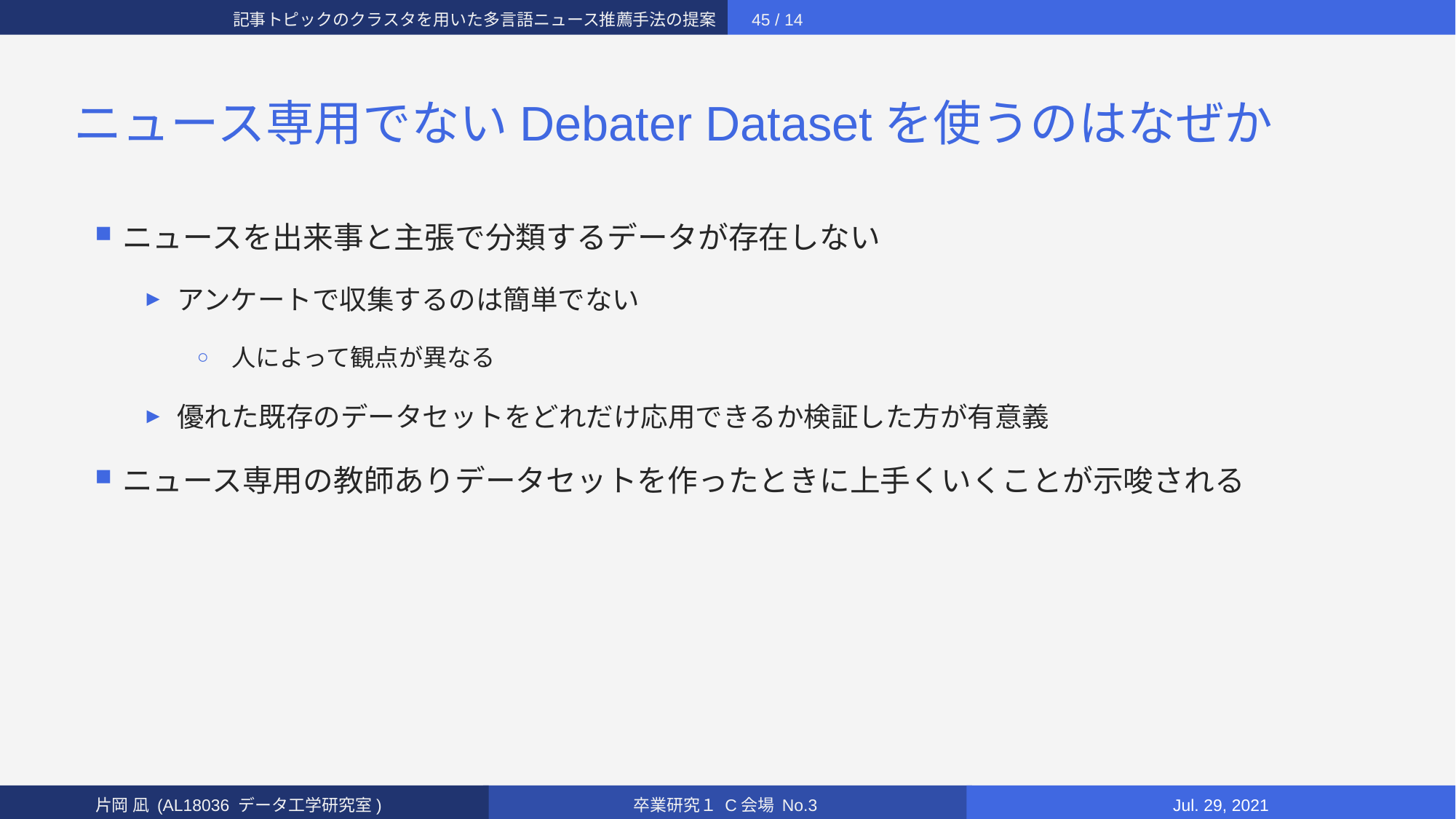

# ニュース専用でないDebater Datasetを使うのはなぜか
ニュースを出来事と主張で分類するデータが存在しない
アンケートで収集するのは簡単でない
人によって観点が異なる
優れた既存のデータセットをどれだけ応用できるか検証した方が有意義
ニュース専用の教師ありデータセットを作ったときに上手くいくことが示唆される